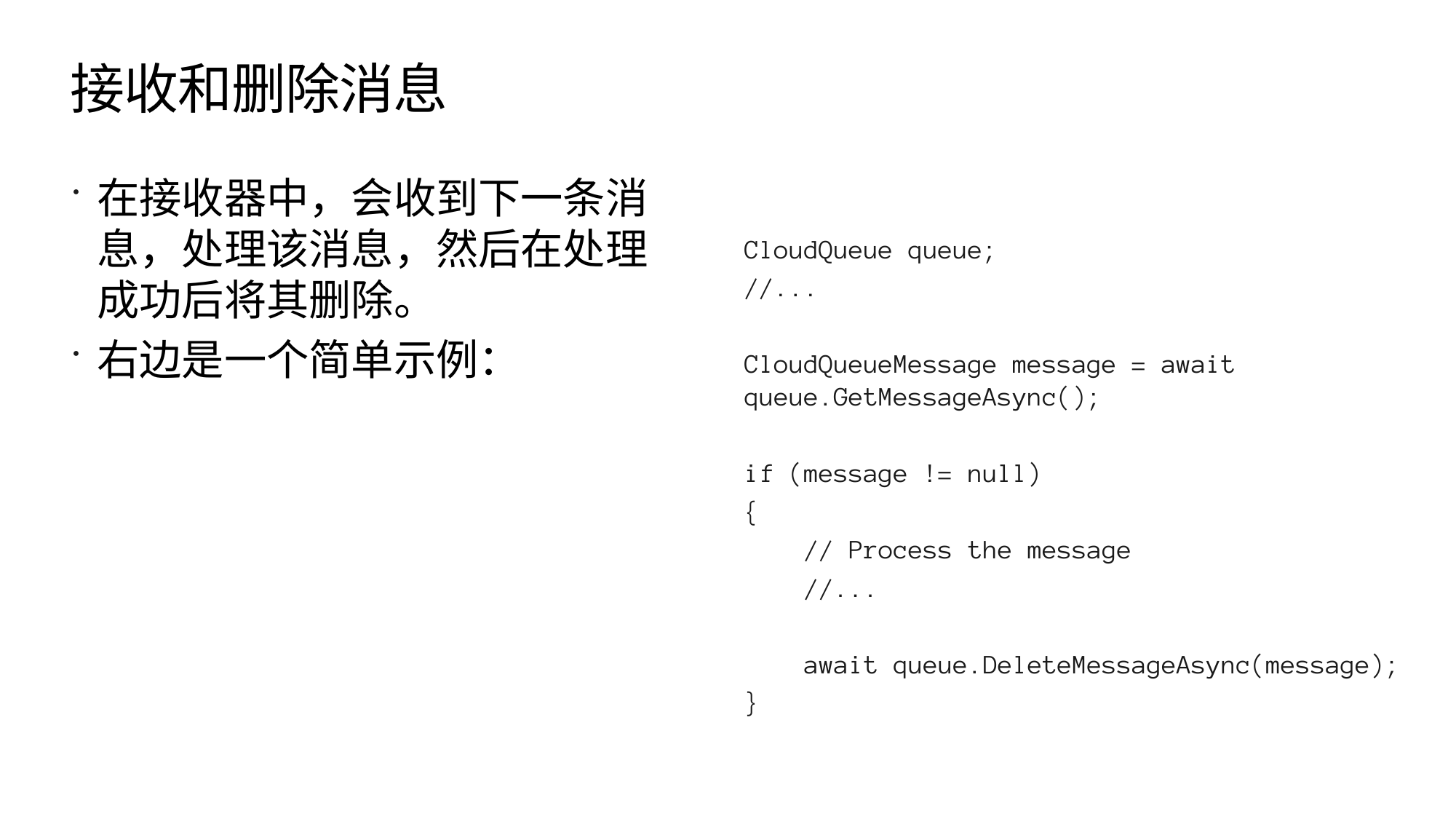

# 接收和删除消息
在接收器中，会收到下一条消息，处理该消息，然后在处理成功后将其删除。
右边是一个简单示例：
CloudQueue queue;
//...

CloudQueueMessage message = await queue.GetMessageAsync();

if (message != null)
{
    // Process the message
    //...

    await queue.DeleteMessageAsync(message);
}